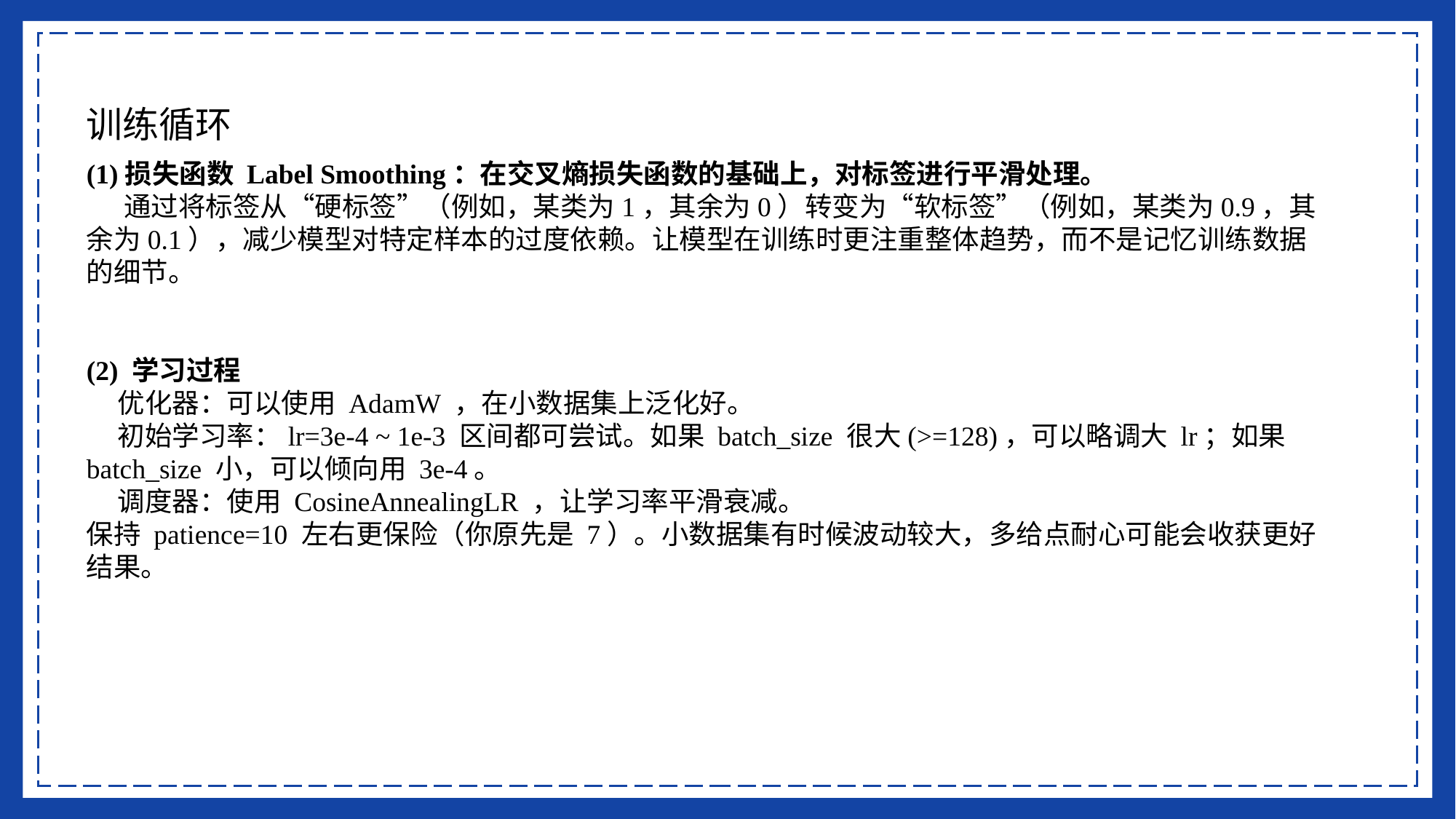

训练循环
(1)损失函数 Label Smoothing：在交叉熵损失函数的基础上，对标签进行平滑处理。
     通过将标签从“硬标签”（例如，某类为1，其余为0）转变为“软标签”（例如，某类为0.9，其余为0.1），减少模型对特定样本的过度依赖。让模型在训练时更注重整体趋势，而不是记忆训练数据的细节。

(2) 学习过程
    优化器：可以使用 AdamW ，在小数据集上泛化好。
    初始学习率：lr=3e-4 ~ 1e-3 区间都可尝试。如果 batch_size 很大(>=128)，可以略调大 lr；如果 batch_size 小，可以倾向用 3e-4。
    调度器：使用 CosineAnnealingLR ，让学习率平滑衰减。
保持 patience=10 左右更保险（你原先是 7）。小数据集有时候波动较大，多给点耐心可能会收获更好结果。